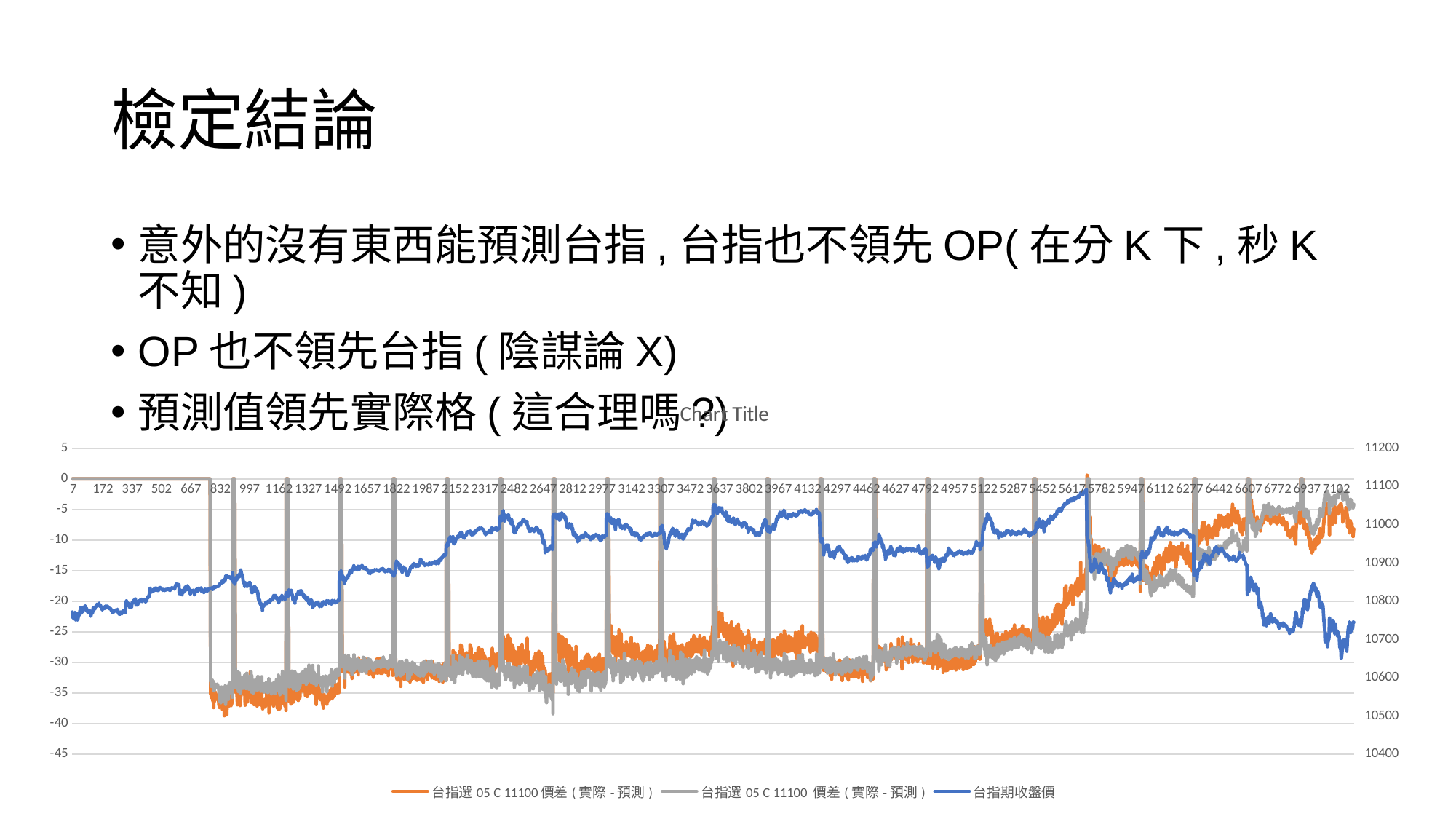

# 檢定結論
意外的沒有東西能預測台指,台指也不領先OP(在分K下,秒K不知)
OP也不領先台指(陰謀論X)
預測值領先實際格(這合理嗎?)

### Chart:

| Category | 台指選05 C 11100價差(實際-預測) | 台指選05 C 11100 價差(實際-預測) | 台指期收盤價 |
|---|---|---|---|